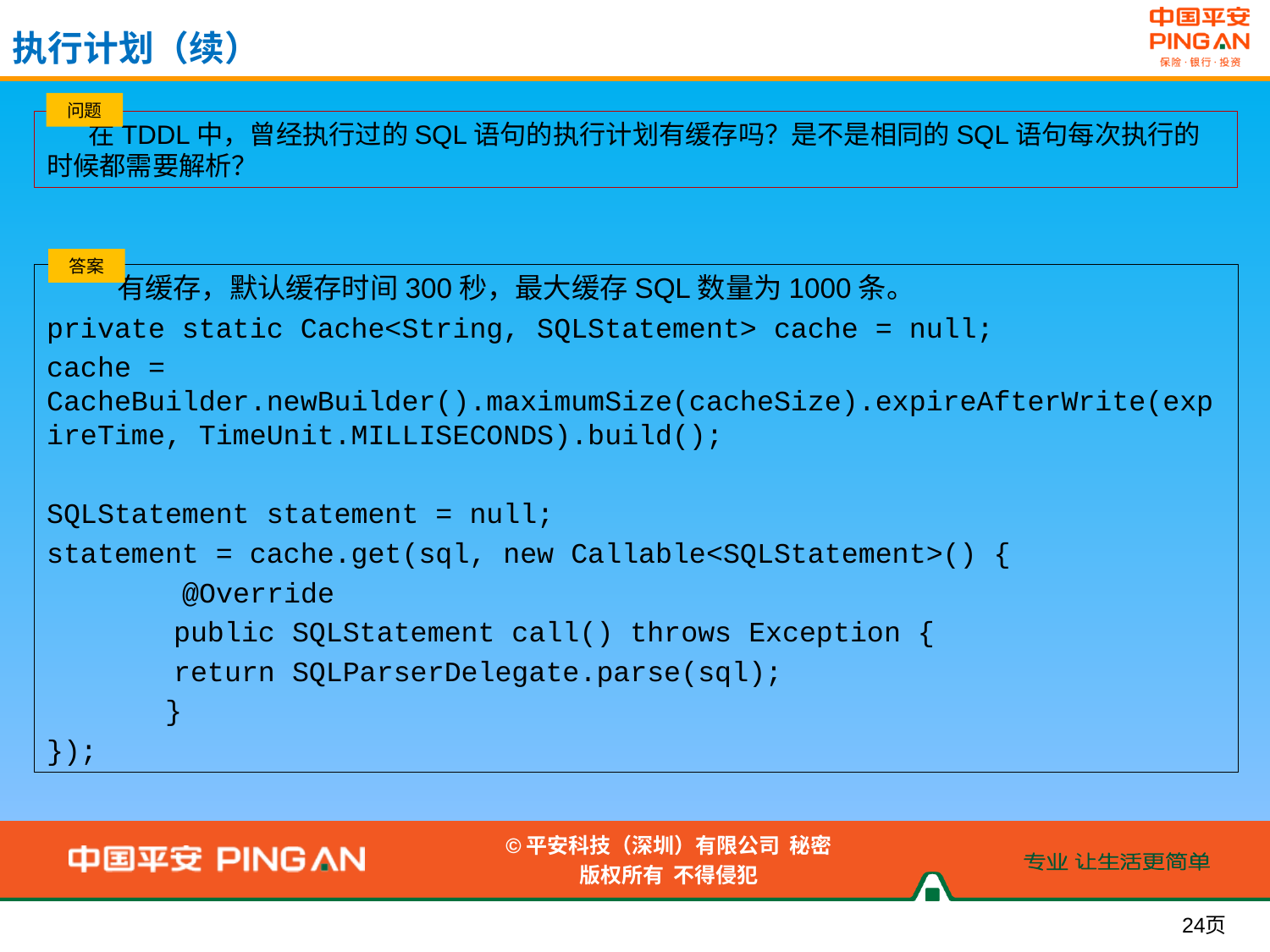

执行计划（续）
问题
      在TDDL中，曾经执行过的SQL语句的执行计划有缓存吗？是不是相同的SQL语句每次执行的时候都需要解析？
答案
          有缓存，默认缓存时间300秒，最大缓存SQL数量为1000条。
private static Cache<String, SQLStatement> cache = null;
cache = CacheBuilder.newBuilder().maximumSize(cacheSize).expireAfterWrite(expireTime, TimeUnit.MILLISECONDS).build();

SQLStatement statement = null;
statement = cache.get(sql, new Callable<SQLStatement>() {
        @Override
	public SQLStatement call() throws Exception {
	return SQLParserDelegate.parse(sql);
       }
});